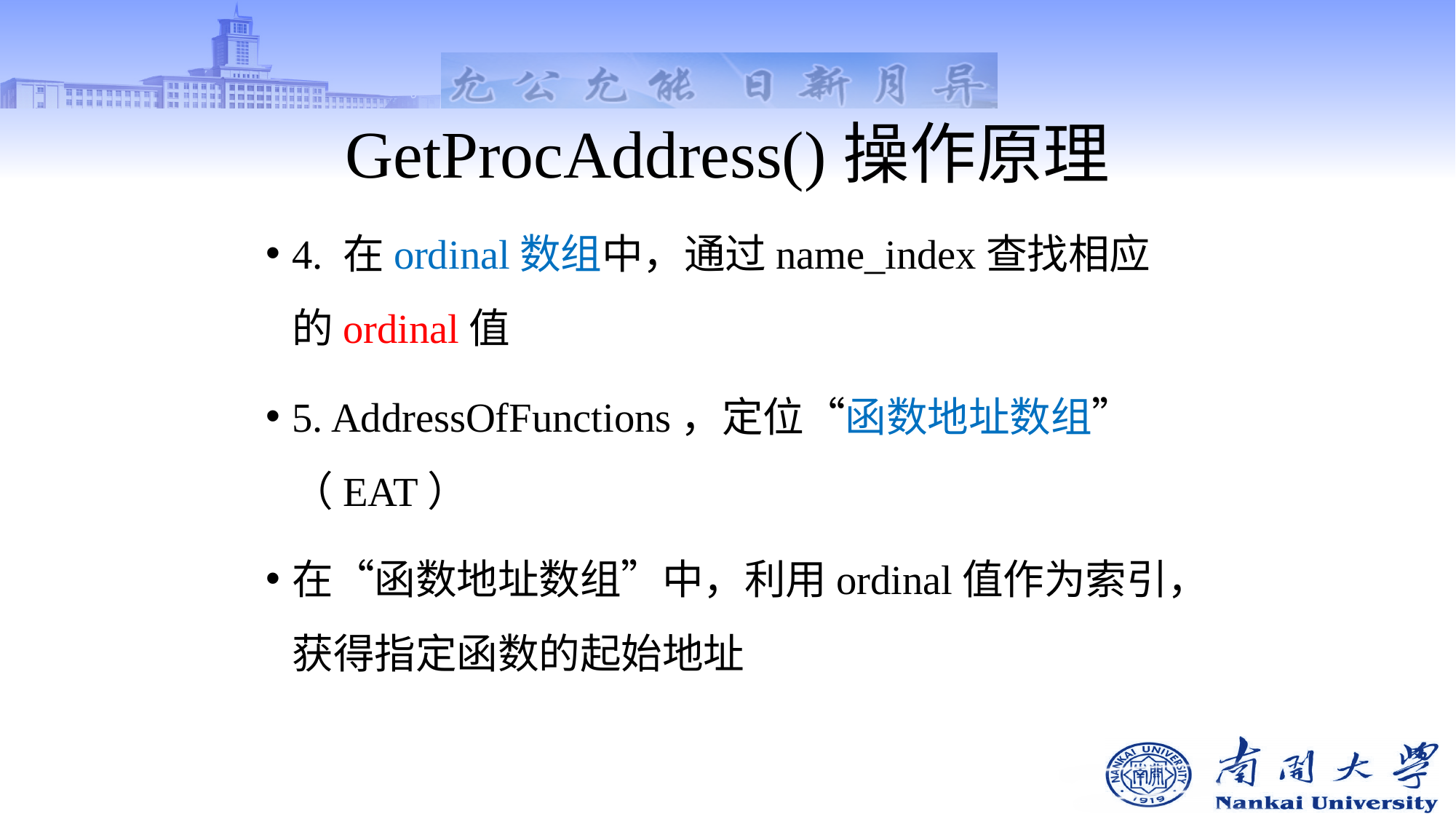

# GetProcAddress()操作原理
4. 在ordinal数组中，通过name_index查找相应的ordinal值
5. AddressOfFunctions，定位“函数地址数组”（EAT）
在“函数地址数组”中，利用ordinal值作为索引，获得指定函数的起始地址